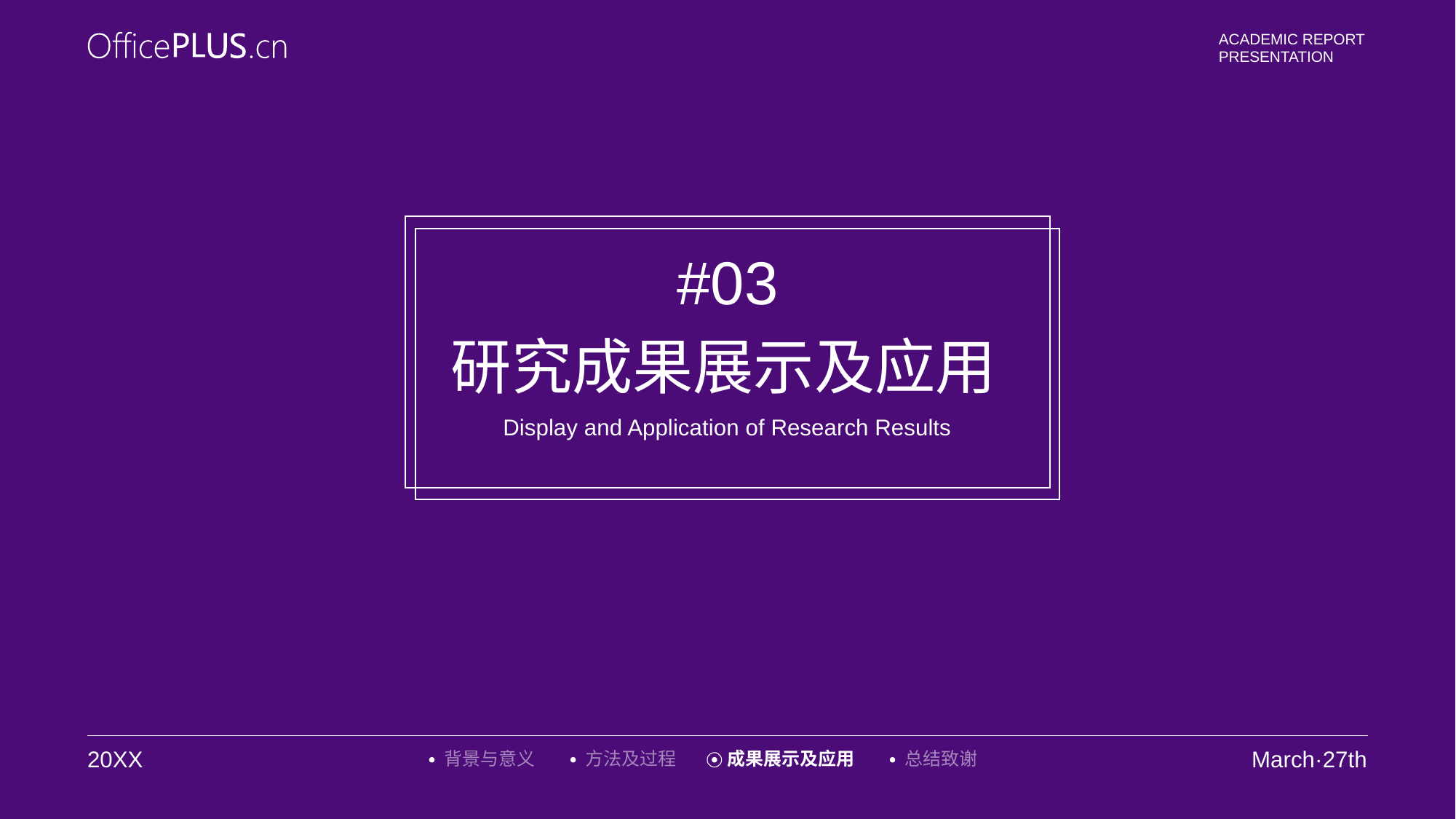

#03
研究成果展示及应用
Display and Application of Research Results
20XX
March·27th
背景与意义
方法及过程
成果展示及应用
总结致谢